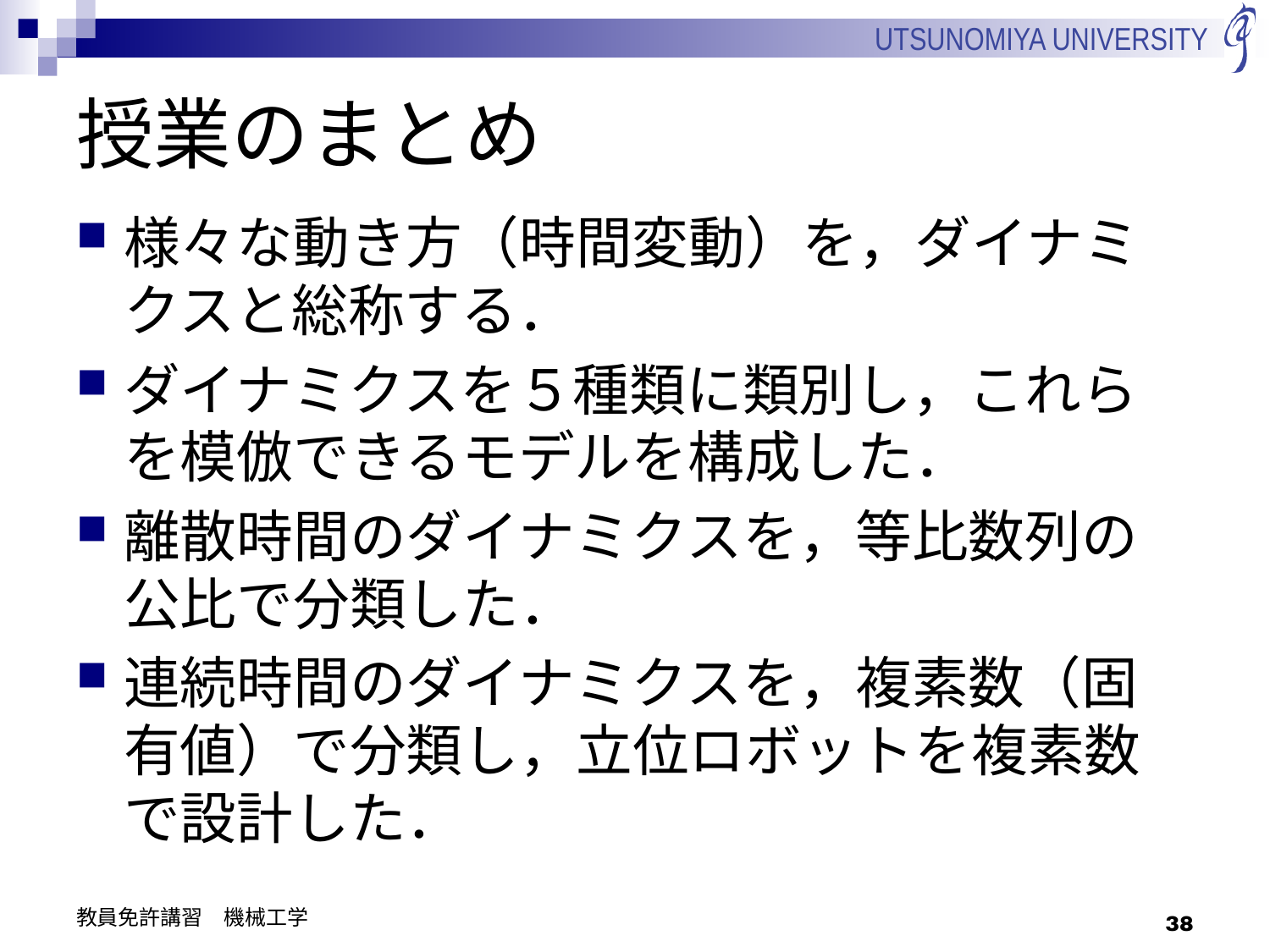

# 授業のまとめ
様々な動き方（時間変動）を，ダイナミクスと総称する．
ダイナミクスを５種類に類別し，これらを模倣できるモデルを構成した．
離散時間のダイナミクスを，等比数列の公比で分類した．
連続時間のダイナミクスを，複素数（固有値）で分類し，立位ロボットを複素数で設計した．
教員免許講習　機械工学
38